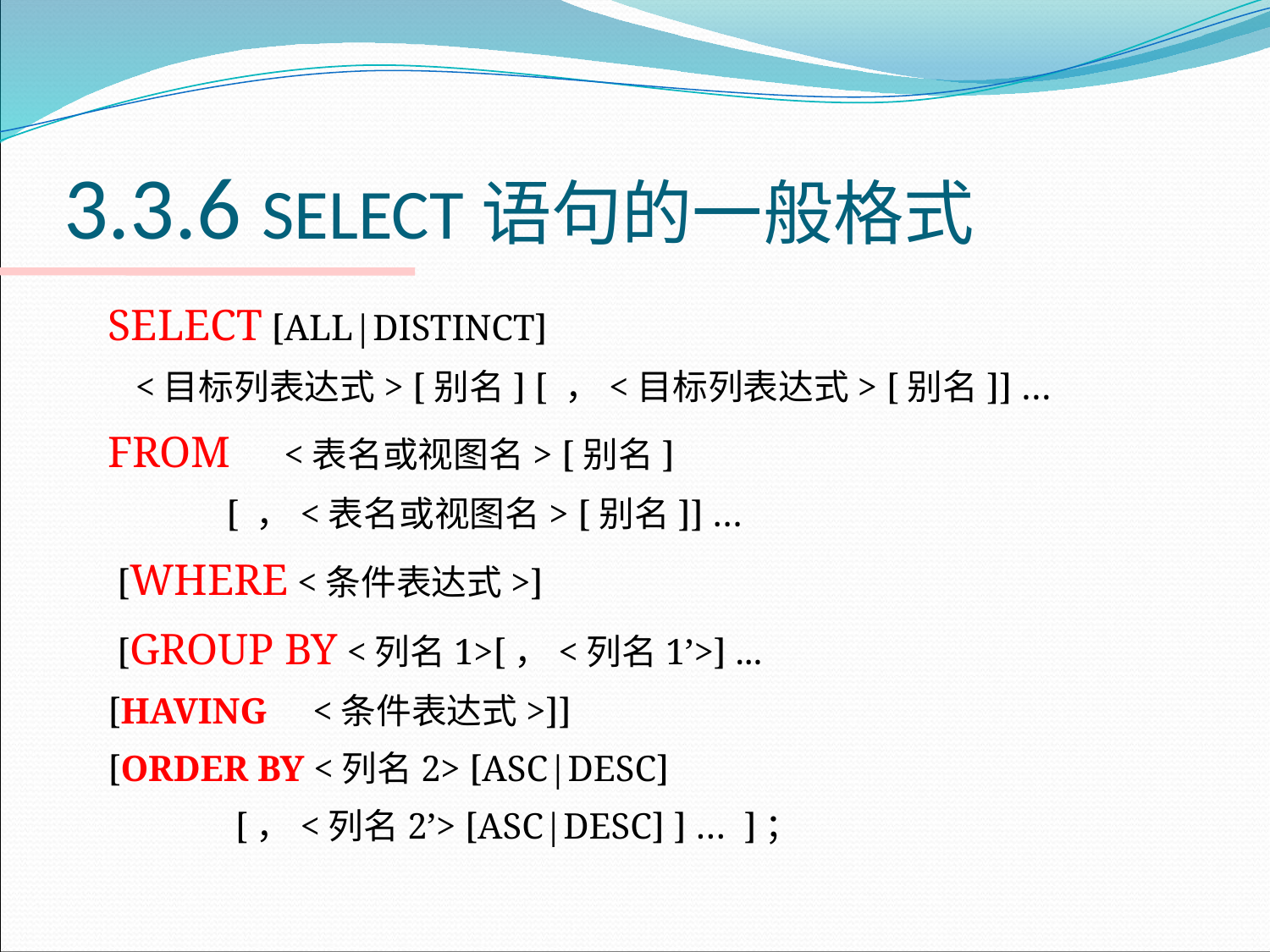

# 3.3.6 SELECT语句的一般格式
SELECT [ALL|DISTINCT]
   <目标列表达式> [别名] [ ，<目标列表达式> [别名]] …
FROM     <表名或视图名> [别名]
             [ ，<表名或视图名> [别名]] …
 [WHERE <条件表达式>]
 [GROUP BY <列名1>[，<列名1’>] ...
[HAVING     <条件表达式>]]
[ORDER BY <列名2> [ASC|DESC]
              [，<列名2’> [ASC|DESC] ] …  ]；

345